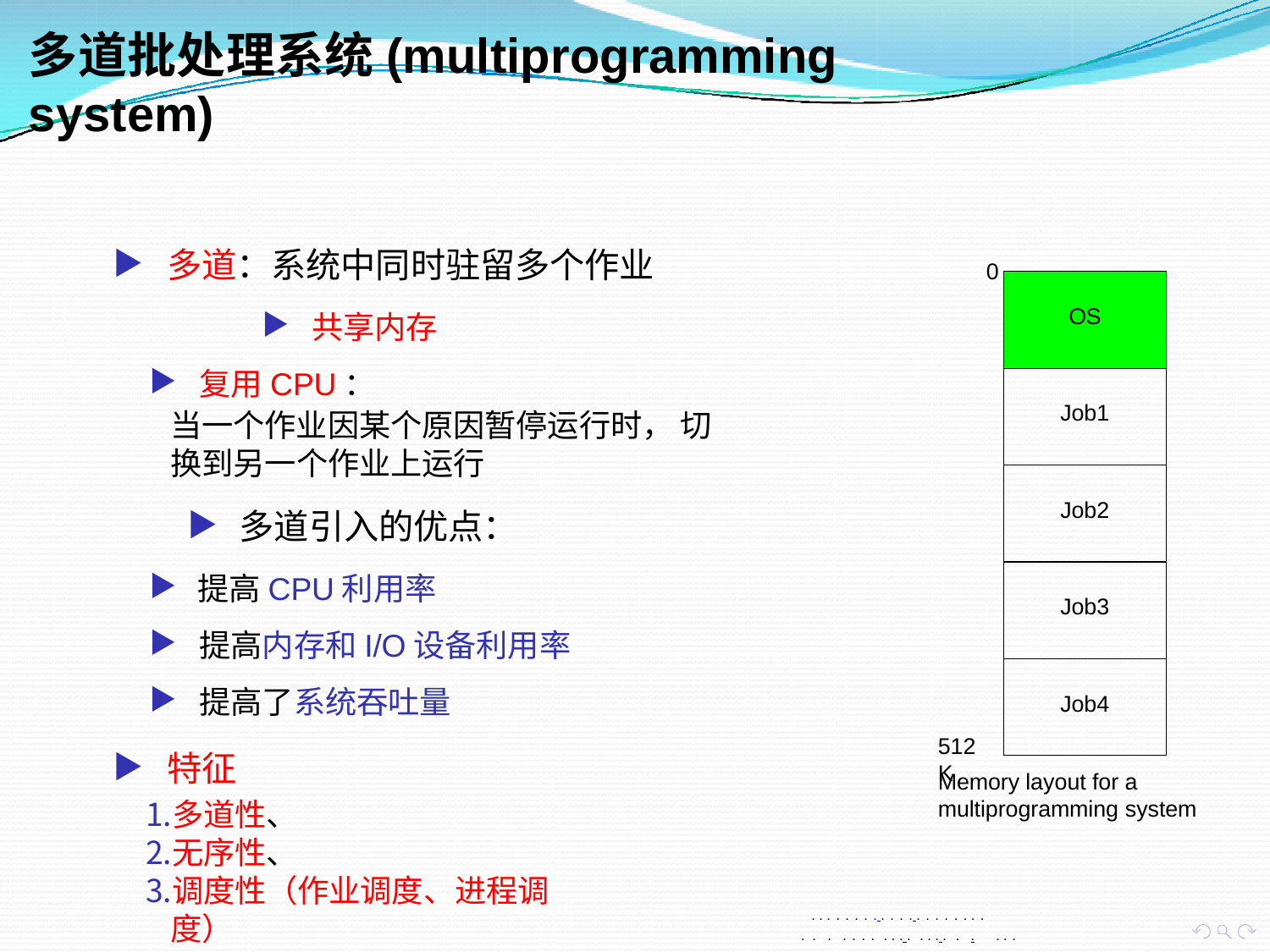

# 多道批处理系统(multiprogramming system)
▶ 多道：系统中同时驻留多个作业
▶ 共享内存
▶ 复用CPU：
当一个作业因某个原因暂停运行时， 切换到另一个作业上运行
▶ 多道引入的优点：
▶ 提高CPU利用率
▶ 提高内存和I/O设备利用率
▶ 提高了系统吞吐量
▶ 特征
多道性、
无序性、
调度性（作业调度、进程调度）
0
| OS |
| --- |
| Job1 |
| Job2 |
| Job3 |
| Job4 |
512K
Memory layout for a  multiprogramming system
. . . . . . . . . . . . . . . . . . . .
.  .   .   . . . .  . . . .  . . . .  .   .	. . .